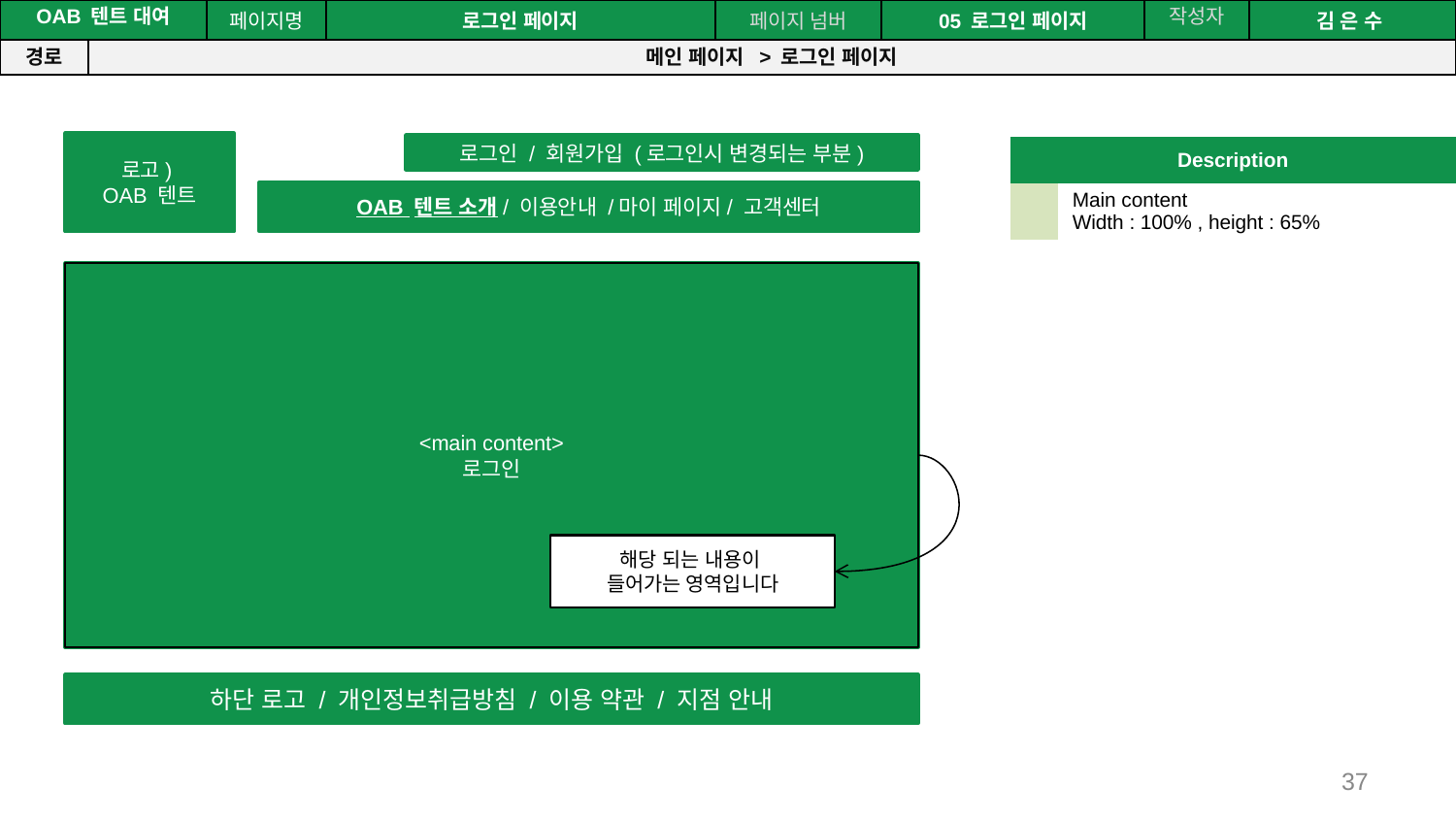

공간(오피스) 대여 시스템
| OAB 텐트 대여 |  | 페이지명 | 로그인 페이지 | 페이지 넘버 | 05 로그인 페이지 | 작성자 | 김 은 수 |
| --- | --- | --- | --- | --- | --- | --- | --- |
| 경로 | 메인 페이지 > 로그인 페이지 |  |  |  |  |  |  |
로고)
OAB 텐트
로그인 / 회원가입 (로그인시 변경되는 부분)
OAB 텐트 소개/ 이용안내 /마이 페이지/ 고객센터

<main content>
로그인
해당 되는 내용이
들어가는 영역입니다
하단 로고 / 개인정보취급방침 / 이용 약관 / 지점 안내
| Description |  |
| --- | --- |
|  | Main content Width : 100% , height : 65% |
37